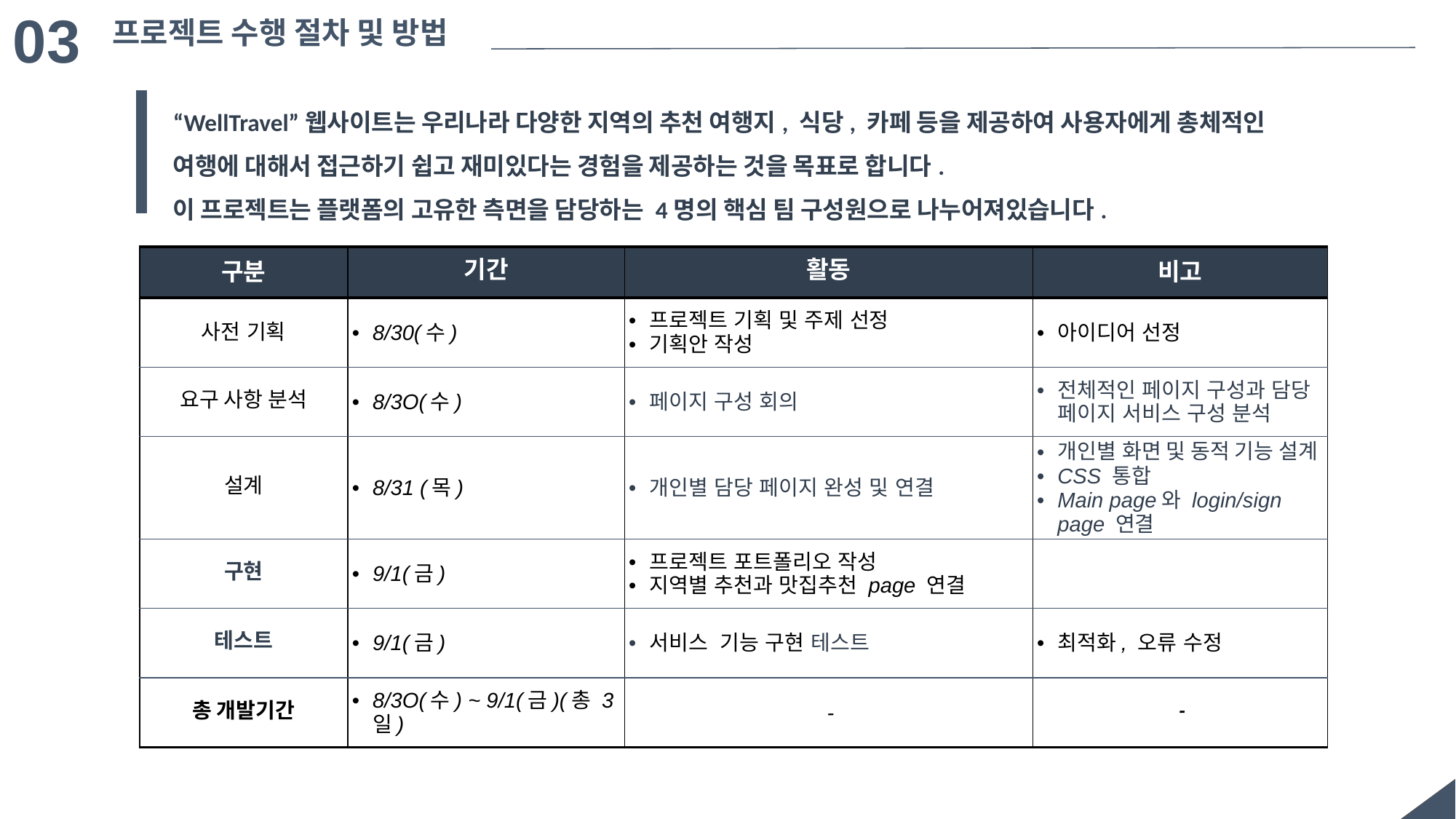

03
프로젝트 수행 절차 및 방법
“WellTravel”웹사이트는 우리나라 다양한 지역의 추천 여행지, 식당, 카페 등을 제공하여 사용자에게 총체적인 여행에 대해서 접근하기 쉽고 재미있다는 경험을 제공하는 것을 목표로 합니다.
이 프로젝트는 플랫폼의 고유한 측면을 담당하는 4명의 핵심 팀 구성원으로 나누어져있습니다.

| 구분 | 기간 | 활동 | 비고 |
| --- | --- | --- | --- |
| 사전 기획 | 8/30(수) | 프로젝트 기획 및 주제 선정 기획안 작성 | 아이디어 선정 |
| 요구 사항 분석 | 8/3O(수) | 페이지 구성 회의 | 전체적인 페이지 구성과 담당 페이지 서비스 구성 분석 |
| 설계 | 8/31 (목) | 개인별 담당 페이지 완성 및 연결 | 개인별 화면 및 동적 기능 설계 CSS 통합 Main page와 login/sign page 연결 |
| 구현 | 9/1(금) | 프로젝트 포트폴리오 작성 지역별 추천과 맛집추천 page 연결 |  |
| 테스트 | 9/1(금) | 서비스 기능 구현 테스트 | 최적화, 오류 수정 |
| 총 개발기간 | 8/3O(수) ~ 9/1(금)(총 3일) | - | - |